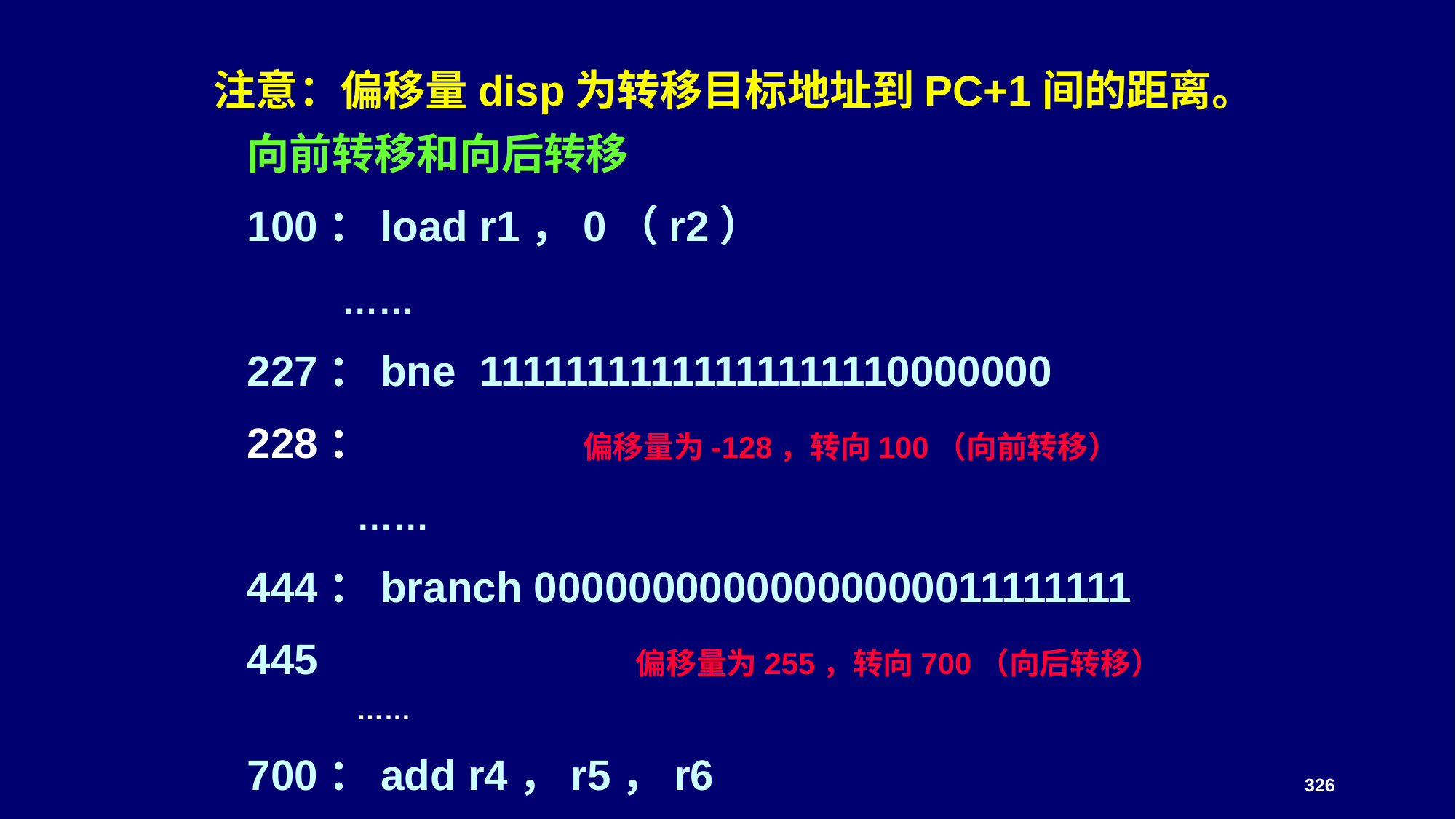

注意：偏移量disp为转移目标地址到PC+1间的距离。
向前转移和向后转移
100：load r1，0（r2）
        ……
227：bne  11111111111111111110000000
228：                      偏移量为-128，转向100（向前转移）
	……
444：branch 00000000000000000011111111
445                          偏移量为255，转向700（向后转移）
	……
700：add r4，r5，r6
326